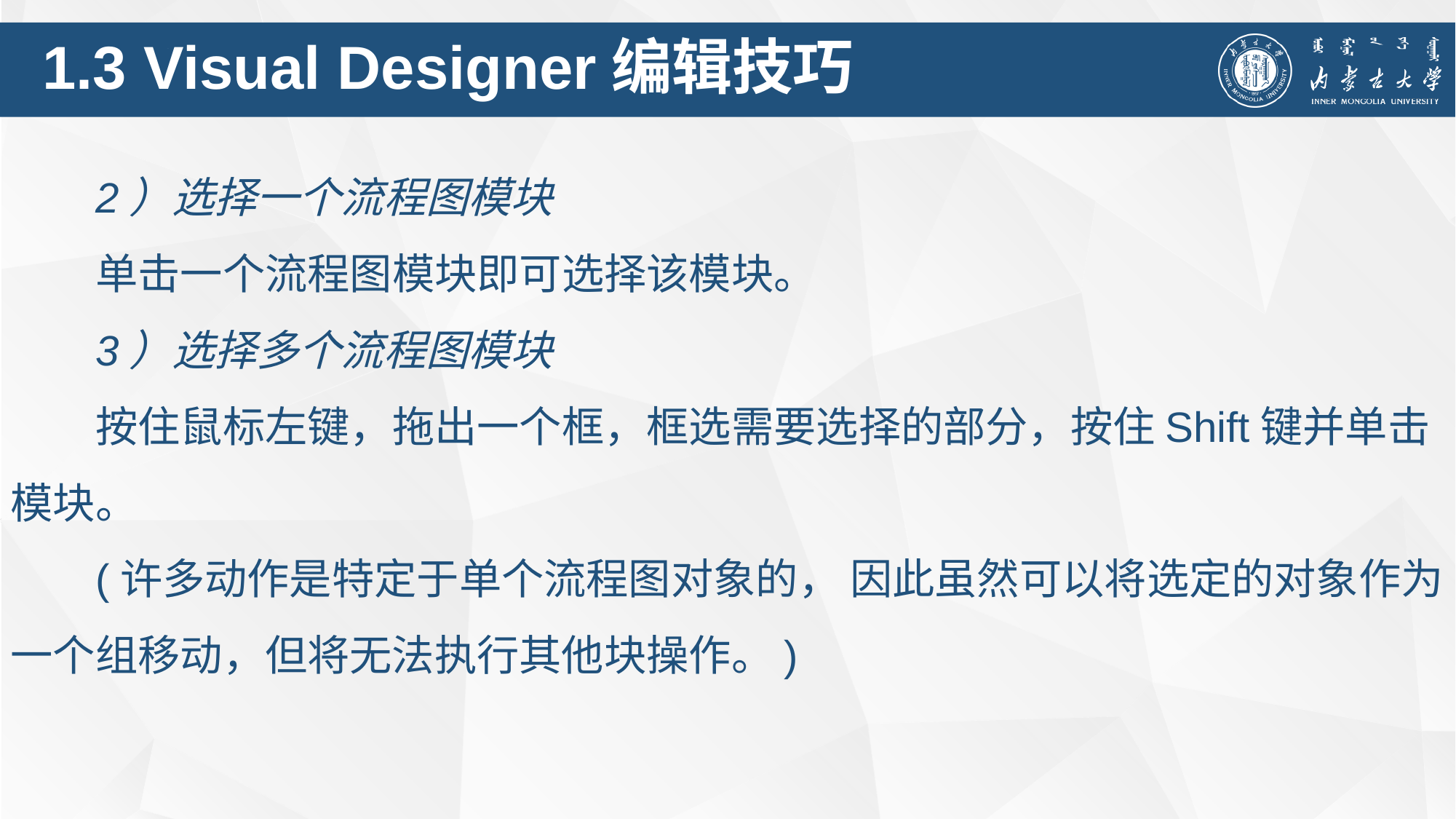

1.3 Visual Designer编辑技巧

2）选择一个流程图模块
单击一个流程图模块即可选择该模块。
3）选择多个流程图模块
按住鼠标左键，拖出一个框，框选需要选择的部分，按住Shift键并单击模块。
(许多动作是特定于单个流程图对象的， 因此虽然可以将选定的对象作为一个组移动，但将无法执行其他块操作。)